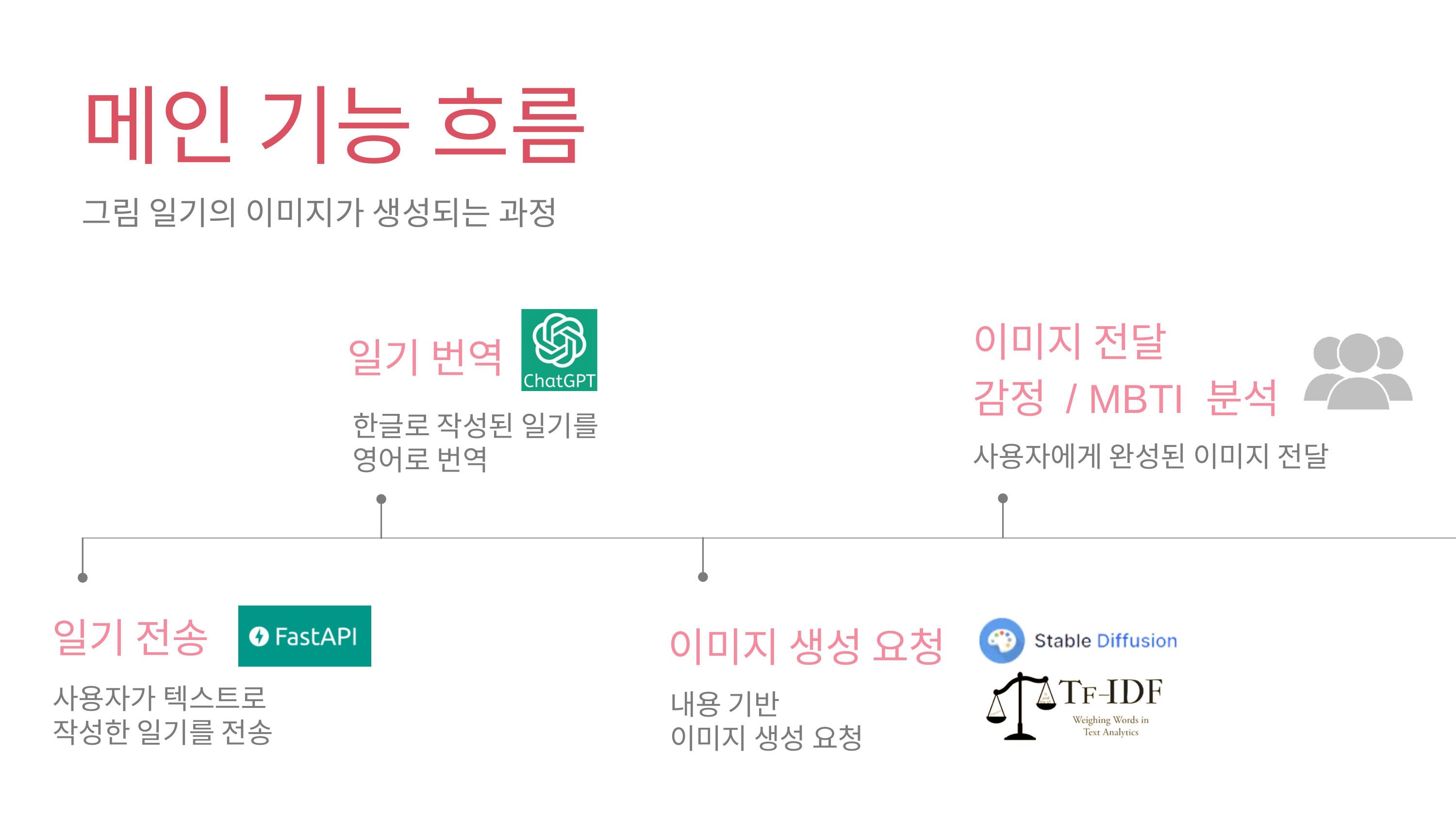

메인 기능 흐름
그림 일기의 이미지가 생성되는 과정
이미지 전달
감정 / MBTI 분석

일기 번역

한글로 작성된 일기를
영어로 번역
사용자에게 완성된 이미지 전달

일기 전송

이미지 생성 요청
사용자가 텍스트로
작성한 일기를 전송
내용 기반
이미지 생성 요청